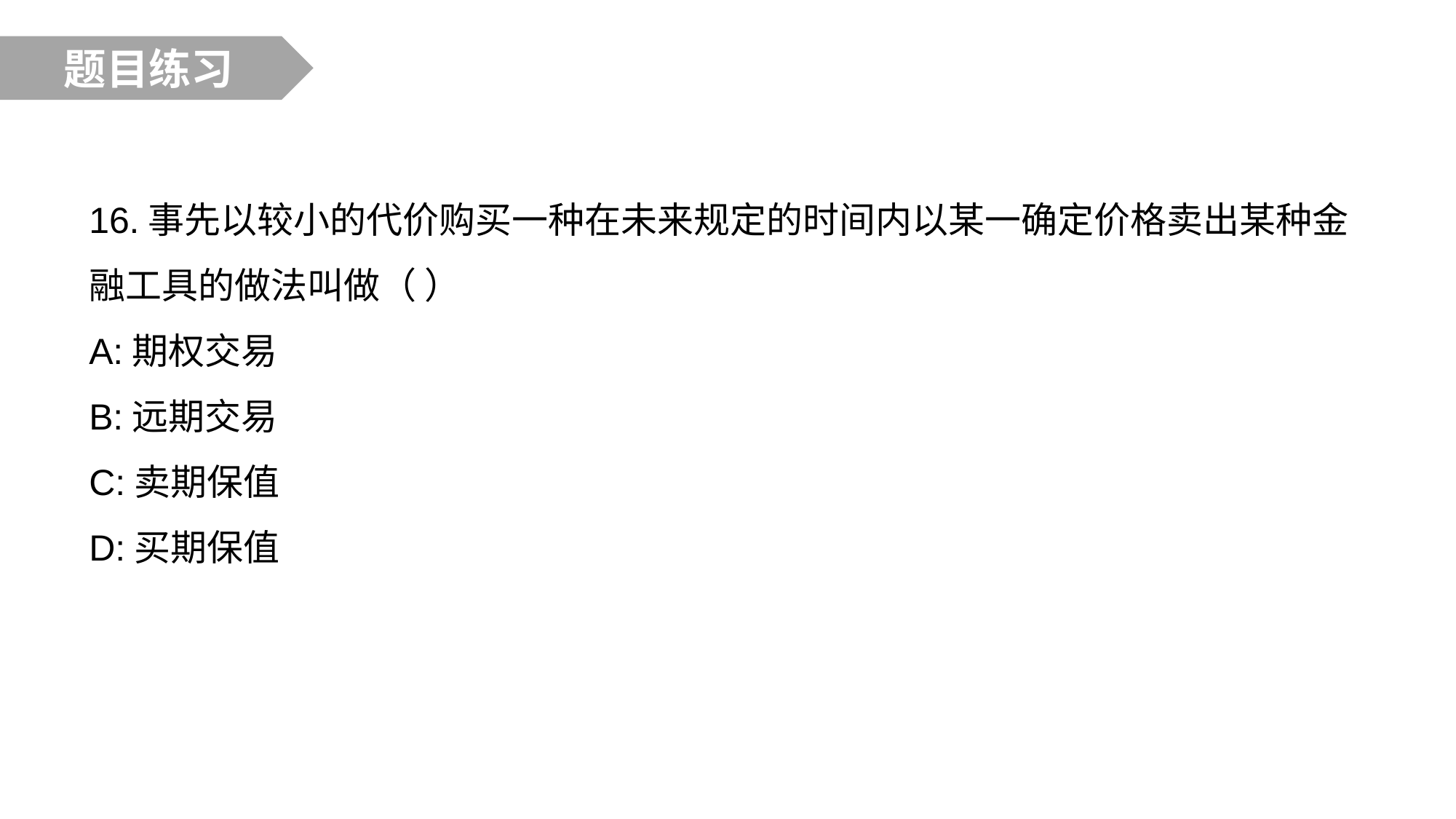

题目练习
16.事先以较小的代价购买一种在未来规定的时间内以某一确定价格卖出某种金融工具的做法叫做（ ）
A:期权交易
B:远期交易
C:卖期保值
D:买期保值